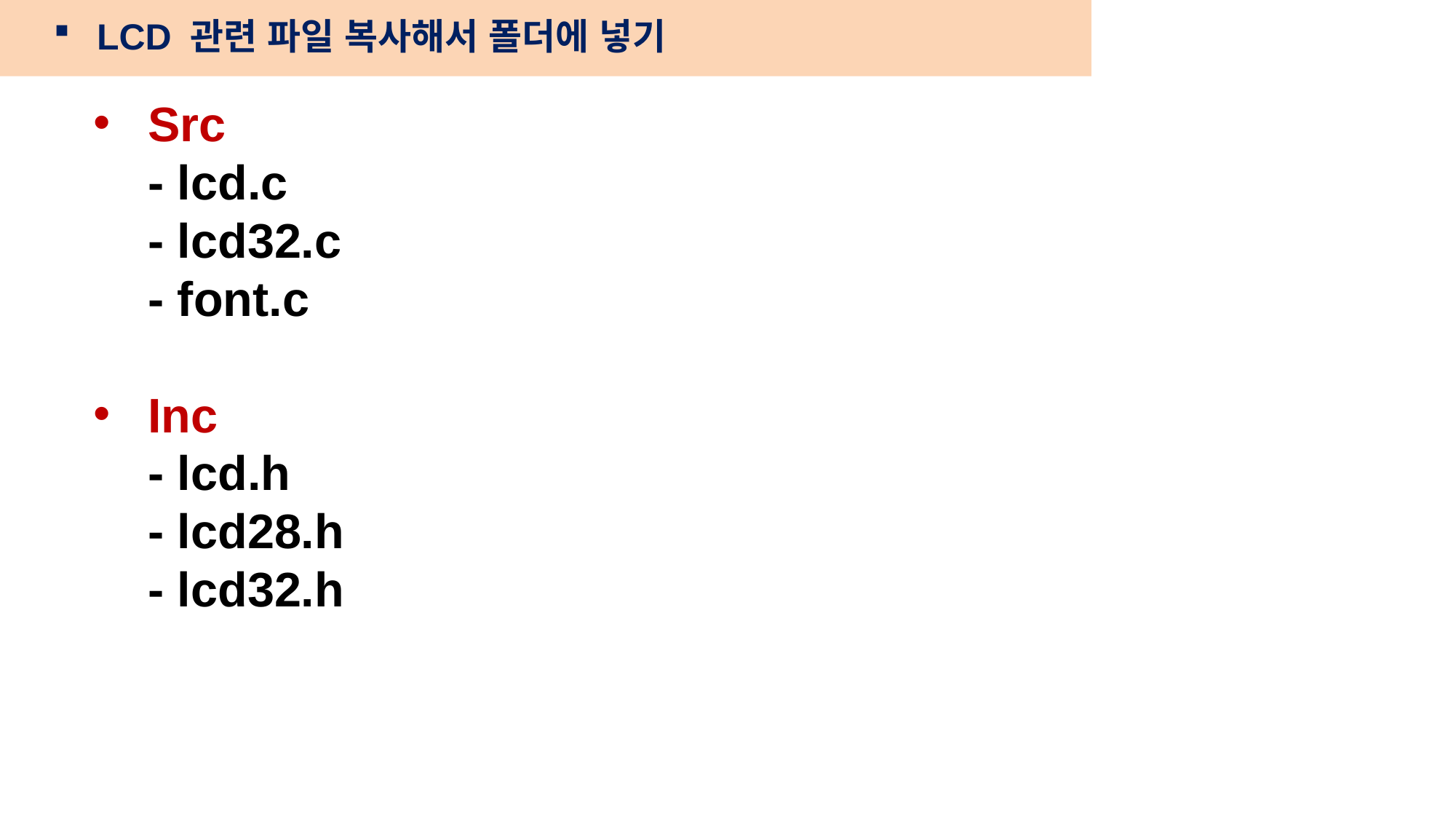

LCD 관련 파일 복사해서 폴더에 넣기
Src
- lcd.c
- lcd32.c
- font.c

Inc
- lcd.h
- lcd28.h
- lcd32.h